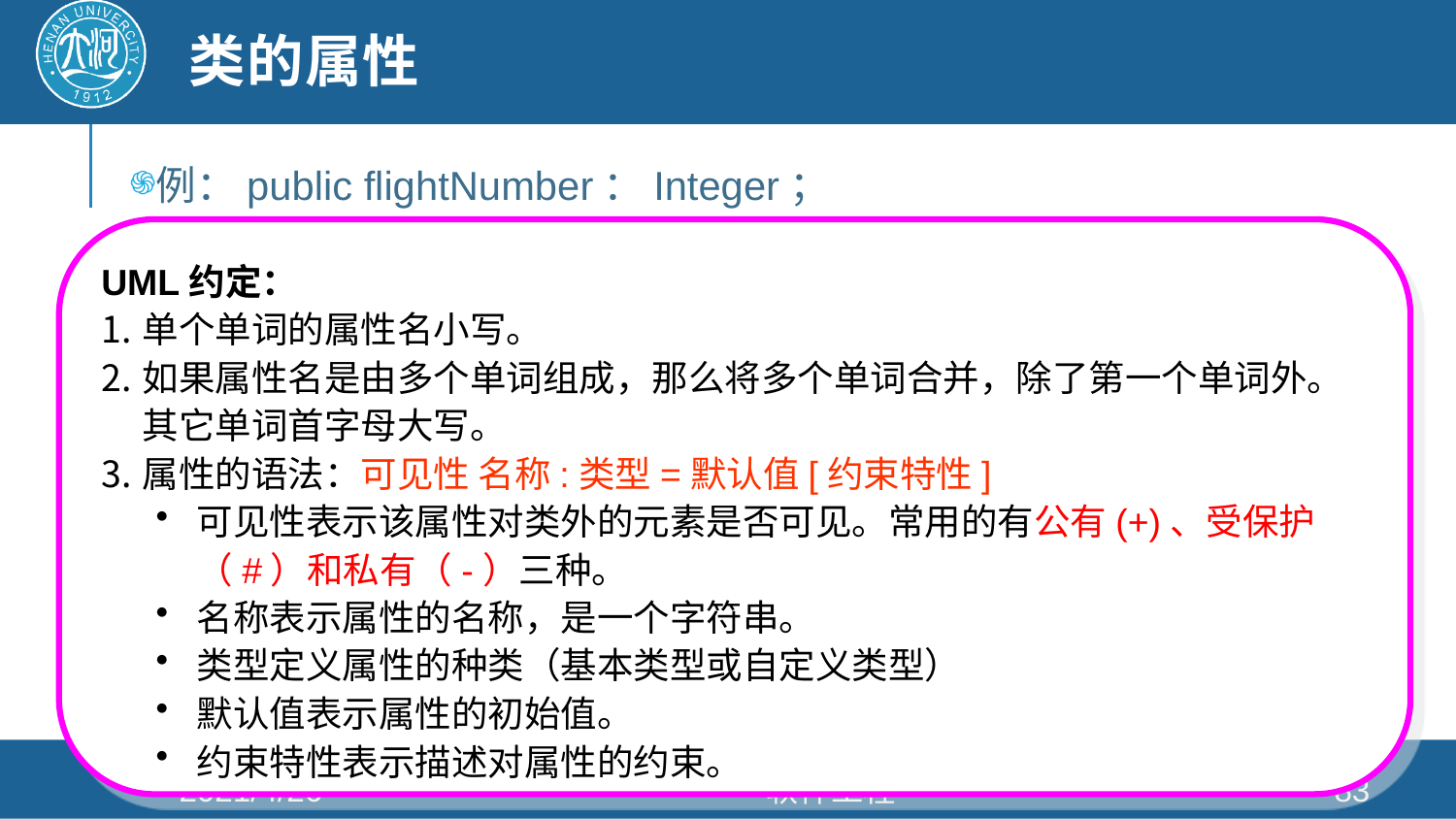

# 类的属性
例：public flightNumber：Integer；
UML约定：
单个单词的属性名小写。
如果属性名是由多个单词组成，那么将多个单词合并，除了第一个单词外。其它单词首字母大写。
属性的语法：可见性 名称:类型=默认值[约束特性]
可见性表示该属性对类外的元素是否可见。常用的有公有(+)、受保护（#）和私有（-）三种。
名称表示属性的名称，是一个字符串。
类型定义属性的种类（基本类型或自定义类型）
默认值表示属性的初始值。
约束特性表示描述对属性的约束。
2021/4/26
软件工程
83